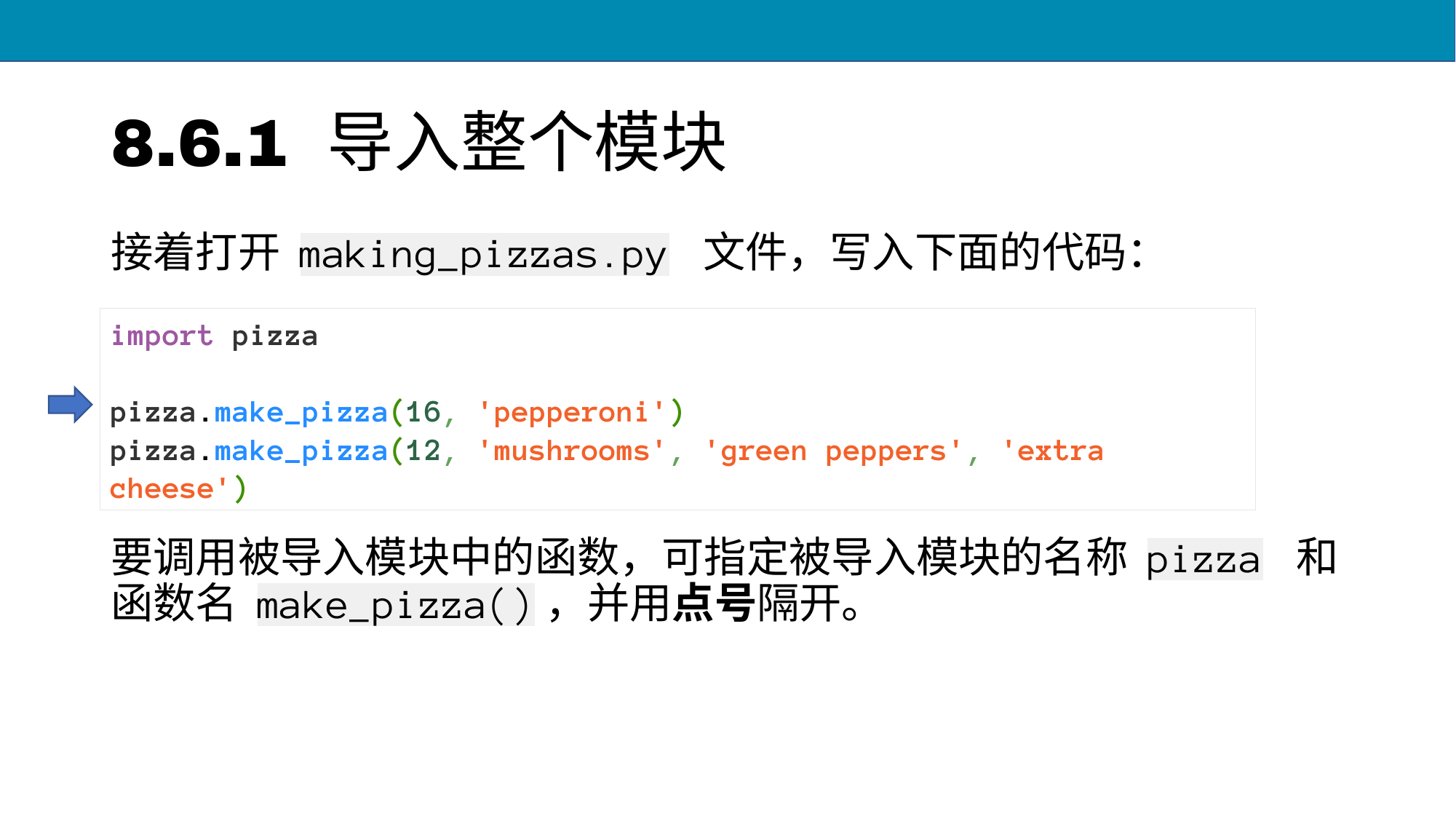

# 8.6.1 导入整个模块
接着打开 making_pizzas.py 文件，写入下面的代码：

要调用被导入模块中的函数，可指定被导入模块的名称 pizza 和函数名 make_pizza()，并用点号隔开。
import pizza
pizza.make_pizza(16, 'pepperoni')
pizza.make_pizza(12, 'mushrooms', 'green peppers', 'extra cheese')